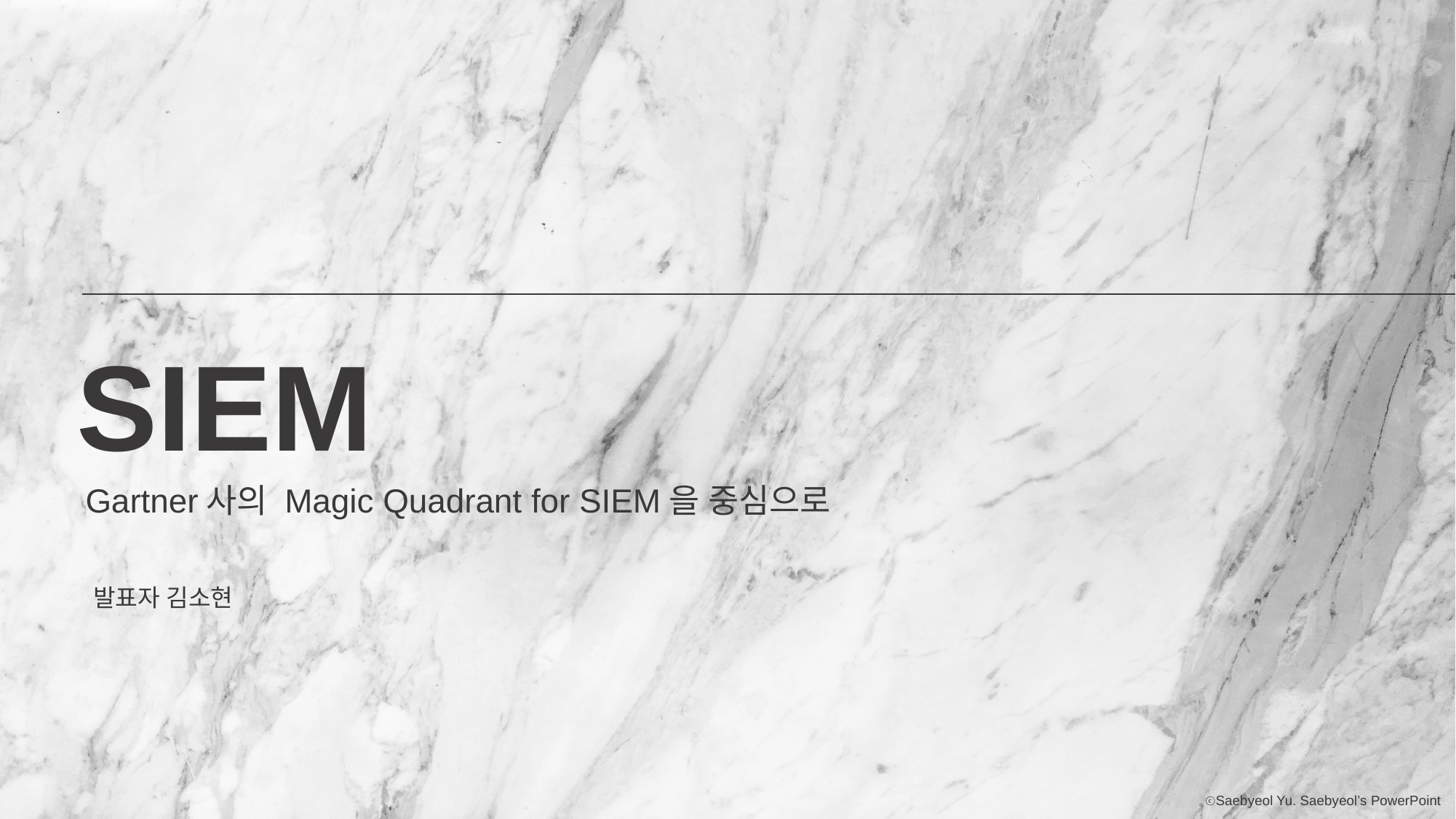

SIEM
Gartner사의 Magic Quadrant for SIEM을 중심으로
발표자 김소현